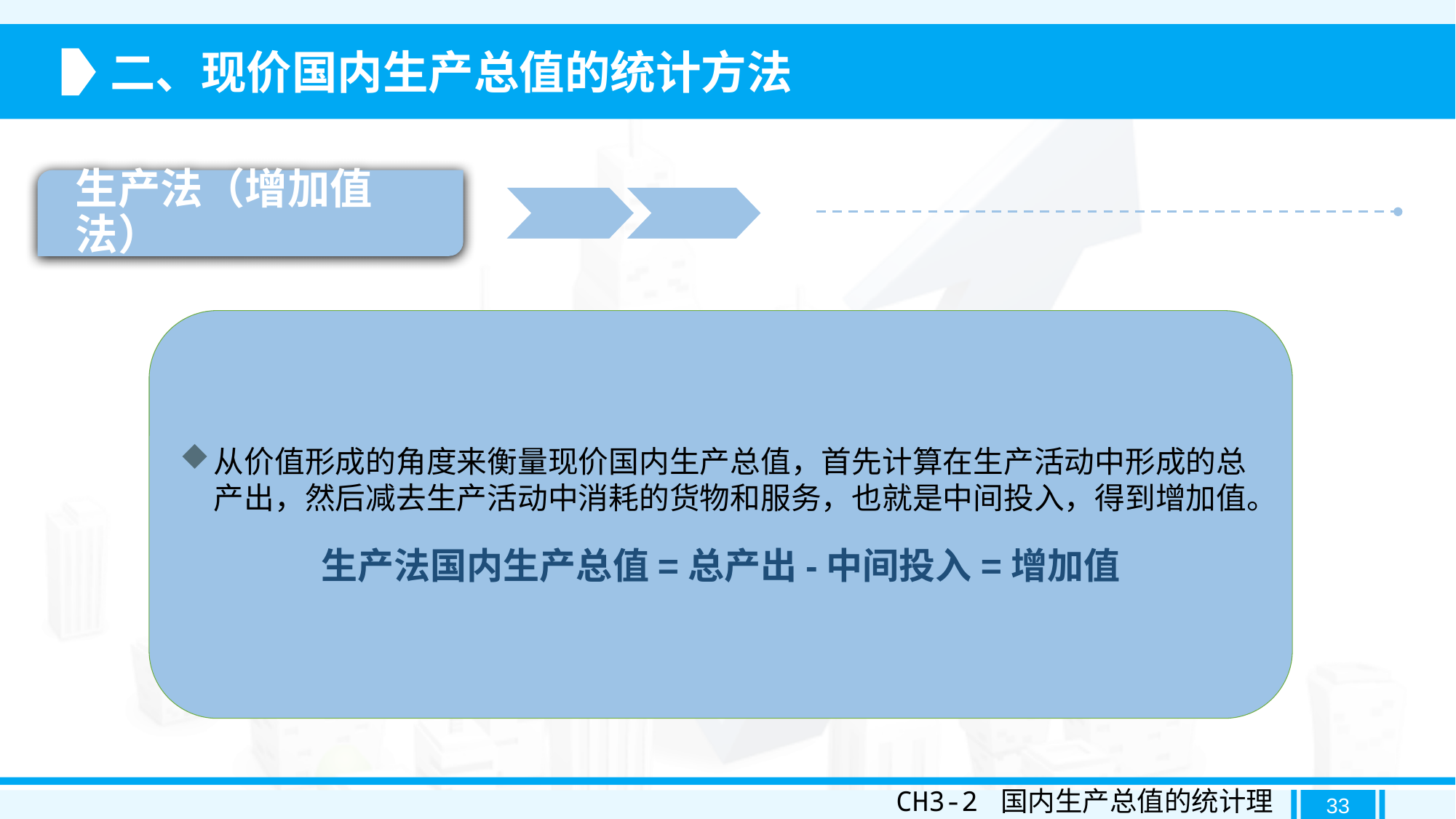

二、现价国内生产总值的统计方法

生产法（增加值法）

从价值形成的角度来衡量现价国内生产总值，首先计算在生产活动中形成的总产出，然后减去生产活动中消耗的货物和服务，也就是中间投入，得到增加值。
生产法国内生产总值=总产出-中间投入=增加值
CH3-2 国内生产总值的统计理论
33